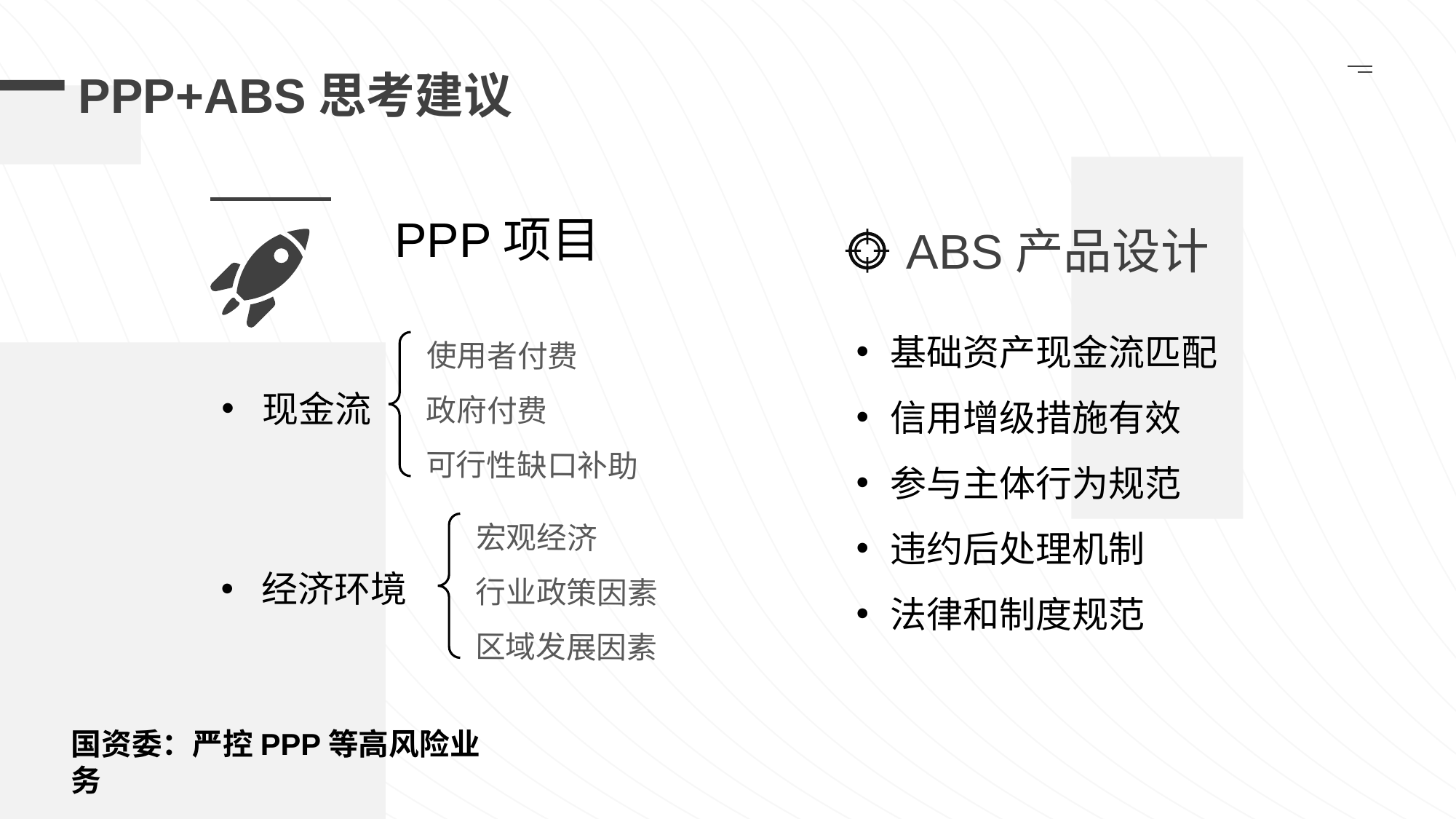

PPP+ABS思考建议

PPP项目
ABS产品设计

基础资产现金流匹配
信用增级措施有效
参与主体行为规范
违约后处理机制
法律和制度规范
使用者付费
政府付费
可行性缺口补助

现金流
宏观经济
行业政策因素
区域发展因素

经济环境
国资委：严控PPP等高风险业务